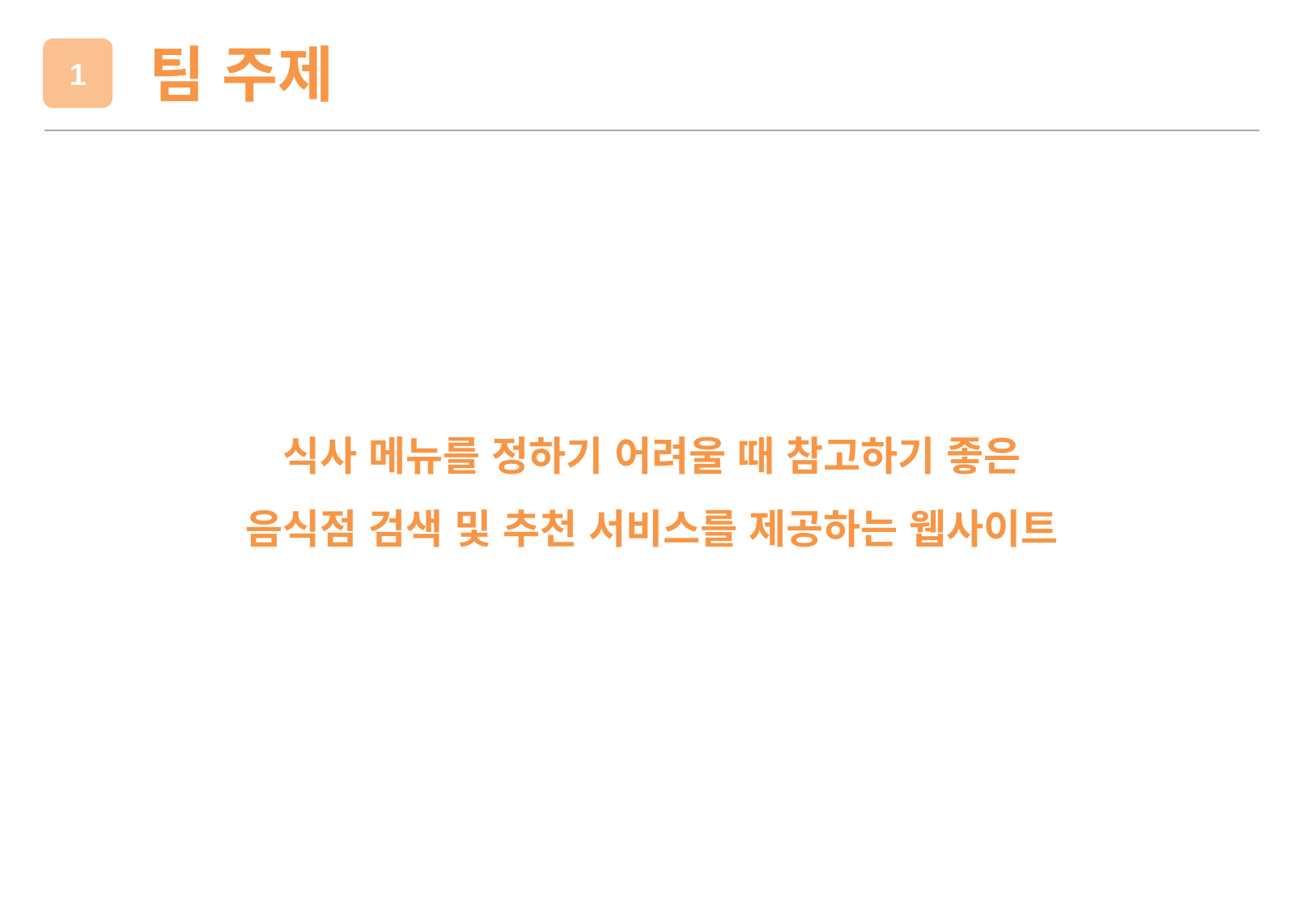

팀 주제
1
식사 메뉴를 정하기 어려울 때 참고하기 좋은
음식점 검색 및 추천 서비스를 제공하는 웹사이트